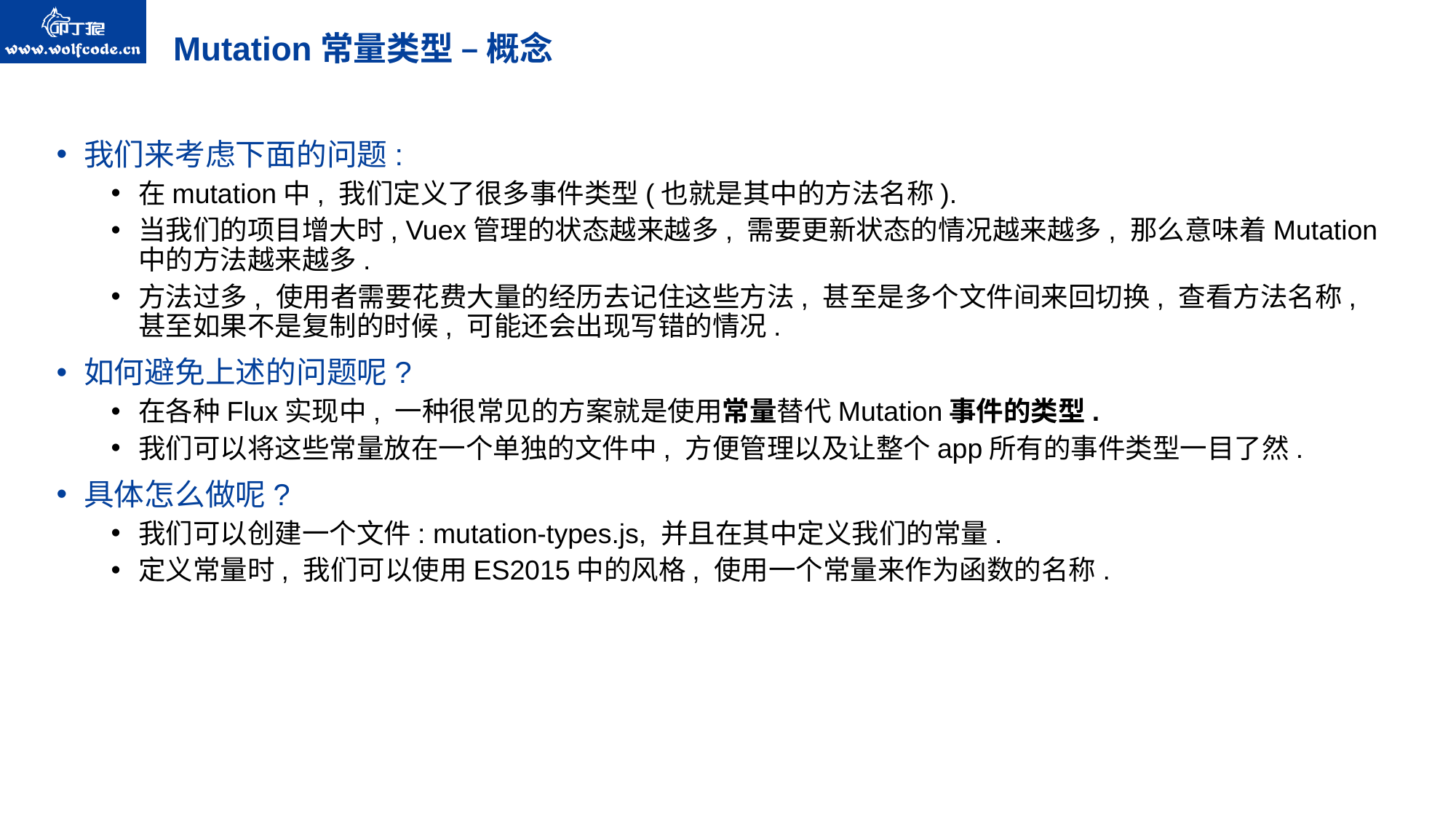

# Mutation常量类型 – 概念
我们来考虑下面的问题:
在mutation中, 我们定义了很多事件类型(也就是其中的方法名称).
当我们的项目增大时, Vuex管理的状态越来越多, 需要更新状态的情况越来越多, 那么意味着Mutation中的方法越来越多.
方法过多, 使用者需要花费大量的经历去记住这些方法, 甚至是多个文件间来回切换, 查看方法名称, 甚至如果不是复制的时候, 可能还会出现写错的情况.
如何避免上述的问题呢?
在各种Flux实现中, 一种很常见的方案就是使用常量替代Mutation事件的类型.
我们可以将这些常量放在一个单独的文件中, 方便管理以及让整个app所有的事件类型一目了然.
具体怎么做呢?
我们可以创建一个文件: mutation-types.js, 并且在其中定义我们的常量.
定义常量时, 我们可以使用ES2015中的风格, 使用一个常量来作为函数的名称.